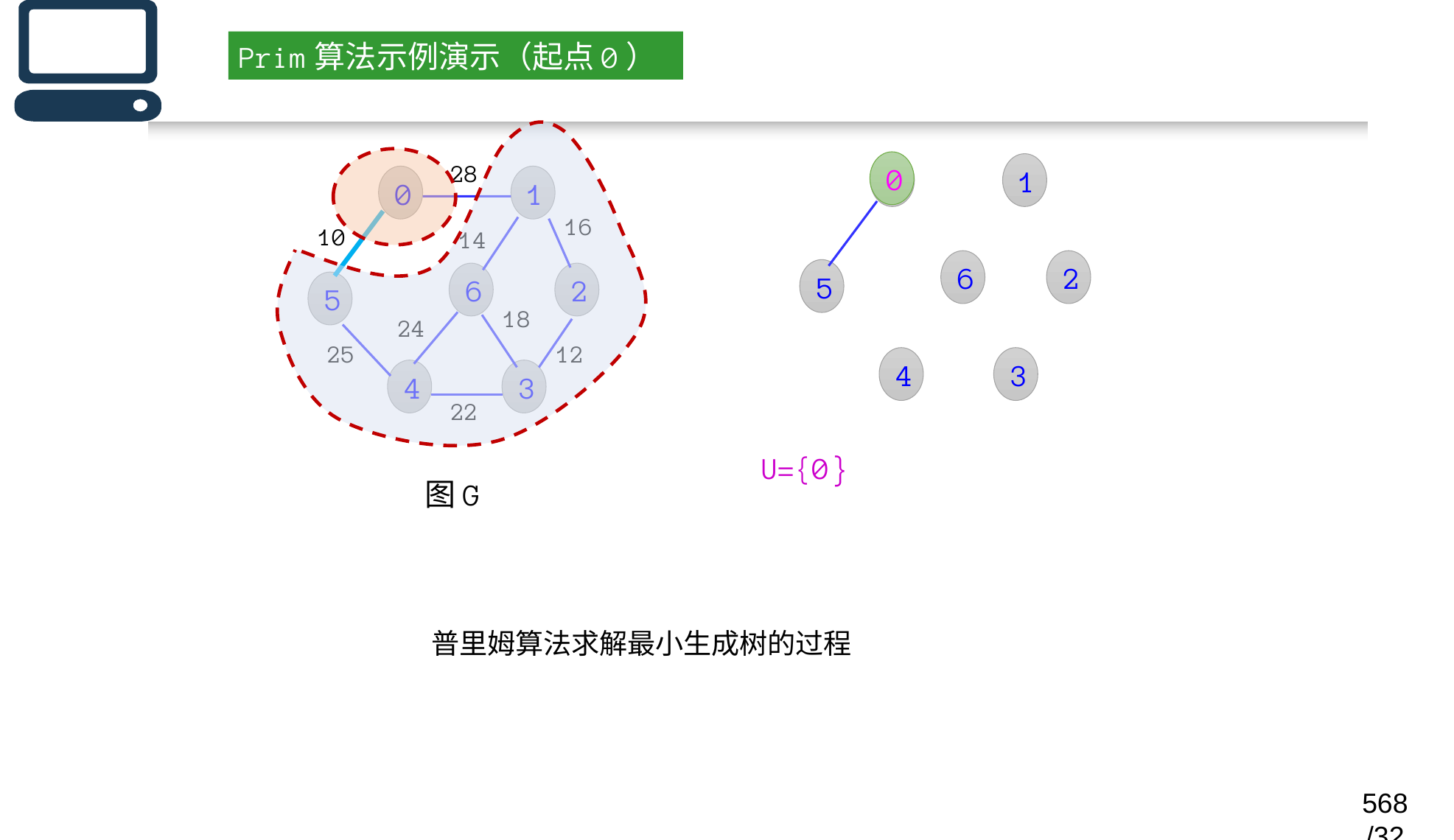

Prim算法示例演示（起点0）

0
28
0
1
6
2
5
4
3
0
1

16

10

14

6
2
5
18
24

25
12
4
3

22

}
U={0
图G
普里姆算法求解最小生成树的过程
568/32